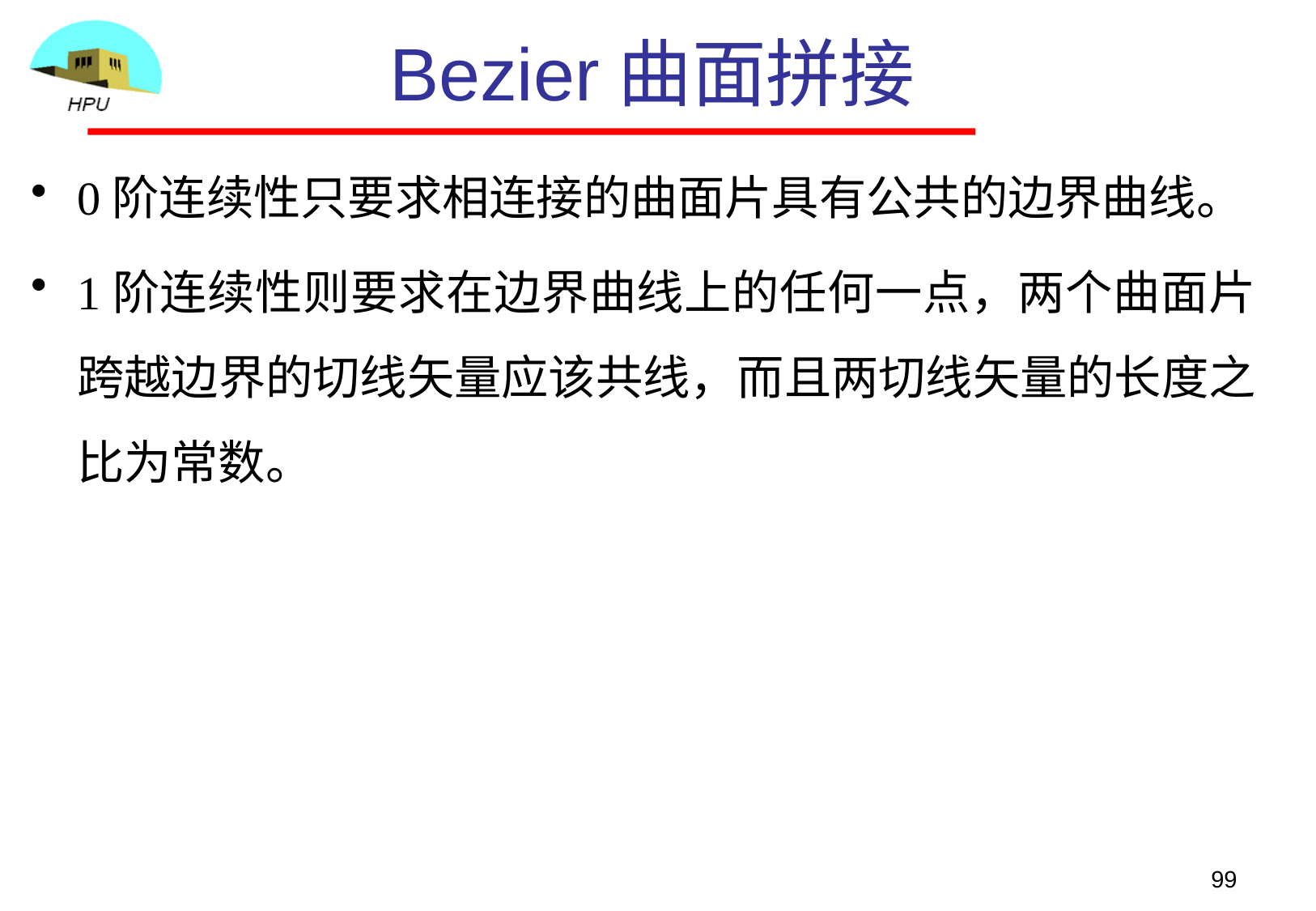

# Bezier曲面拼接
0阶连续性只要求相连接的曲面片具有公共的边界曲线。
1阶连续性则要求在边界曲线上的任何一点，两个曲面片跨越边界的切线矢量应该共线，而且两切线矢量的长度之比为常数。
99